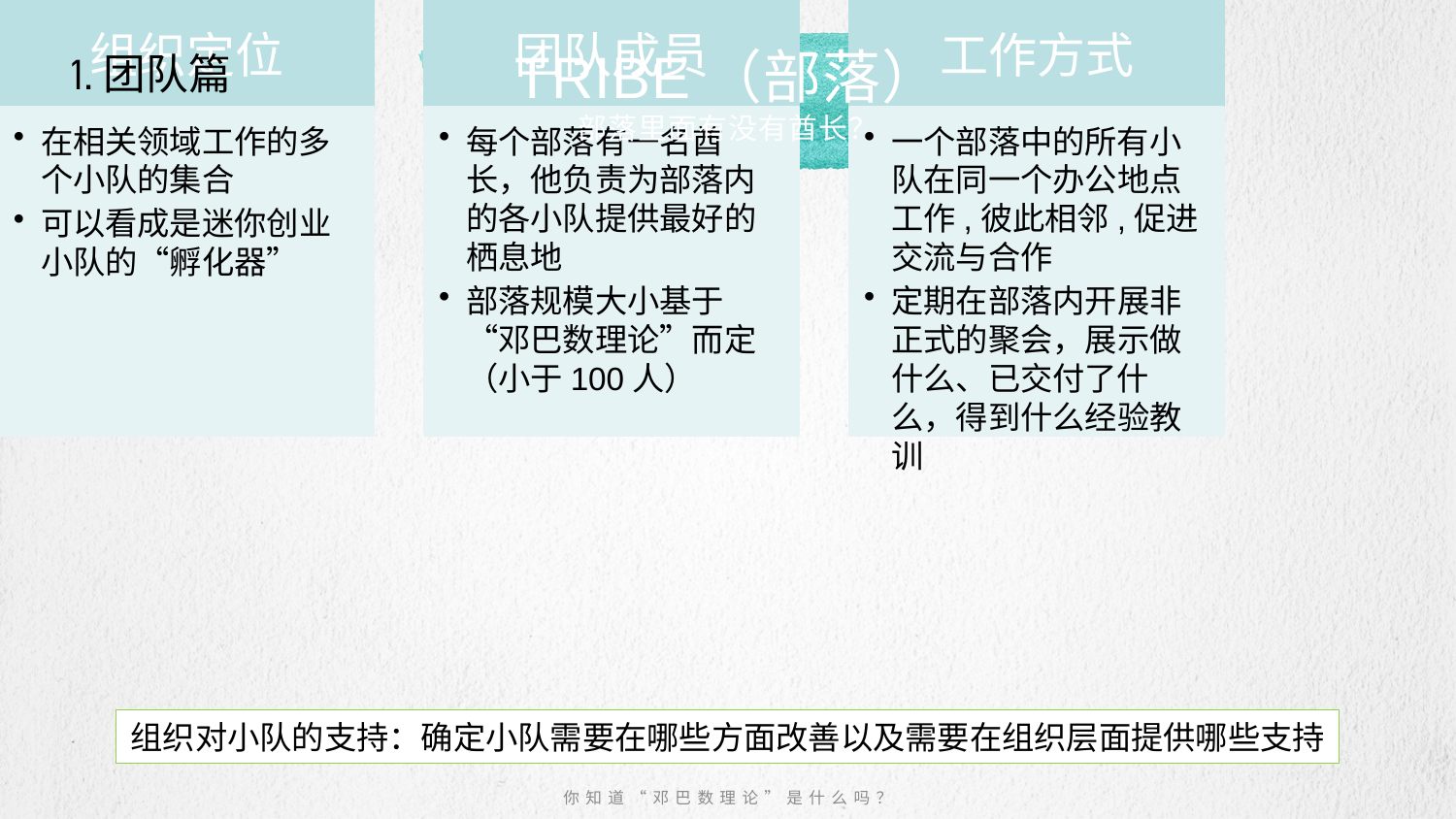

# Tribe（部落） 部落里面有没有酋长？
1.团队篇
组织定位
在相关领域工作的多个小队的集合
可以看成是迷你创业小队的“孵化器”
团队成员
每个部落有一名酋长，他负责为部落内的各小队提供最好的栖息地
部落规模大小基于“邓巴数理论”而定（小于100人）
工作方式
一个部落中的所有小队在同一个办公地点工作,彼此相邻,促进交流与合作
定期在部落内开展非正式的聚会，展示做什么、已交付了什么，得到什么经验教训
组织对小队的支持：确定小队需要在哪些方面改善以及需要在组织层面提供哪些支持

你知道“邓巴数理论”是什么吗？
6